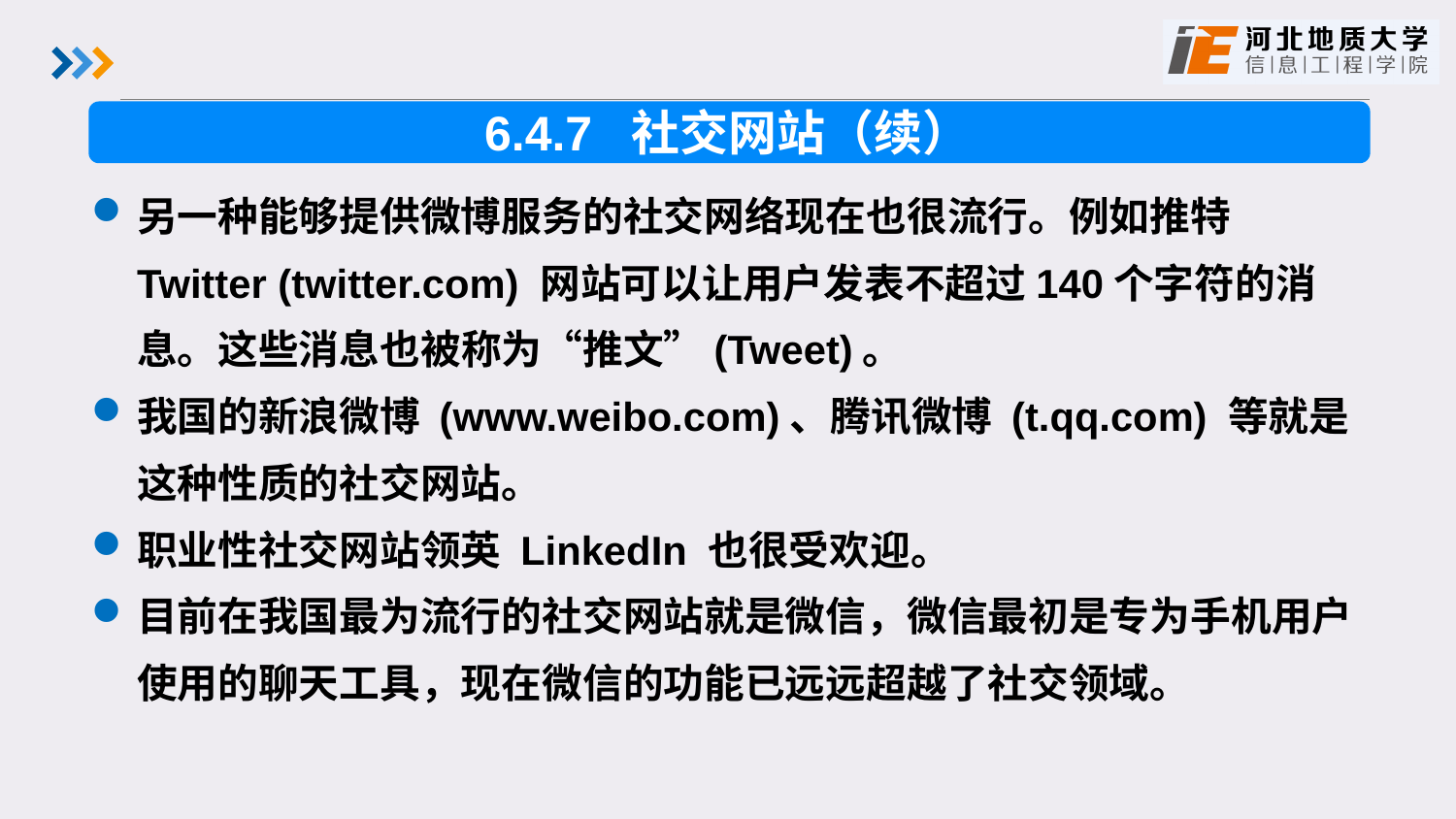

6.4.7  社交网站（续）

另一种能够提供微博服务的社交网络现在也很流行。例如推特 Twitter (twitter.com) 网站可以让用户发表不超过140个字符的消息。这些消息也被称为“推文”(Tweet)。
我国的新浪微博 (www.weibo.com)、腾讯微博 (t.qq.com) 等就是这种性质的社交网站。
职业性社交网站领英 LinkedIn 也很受欢迎。
目前在我国最为流行的社交网站就是微信，微信最初是专为手机用户使用的聊天工具，现在微信的功能已远远超越了社交领域。